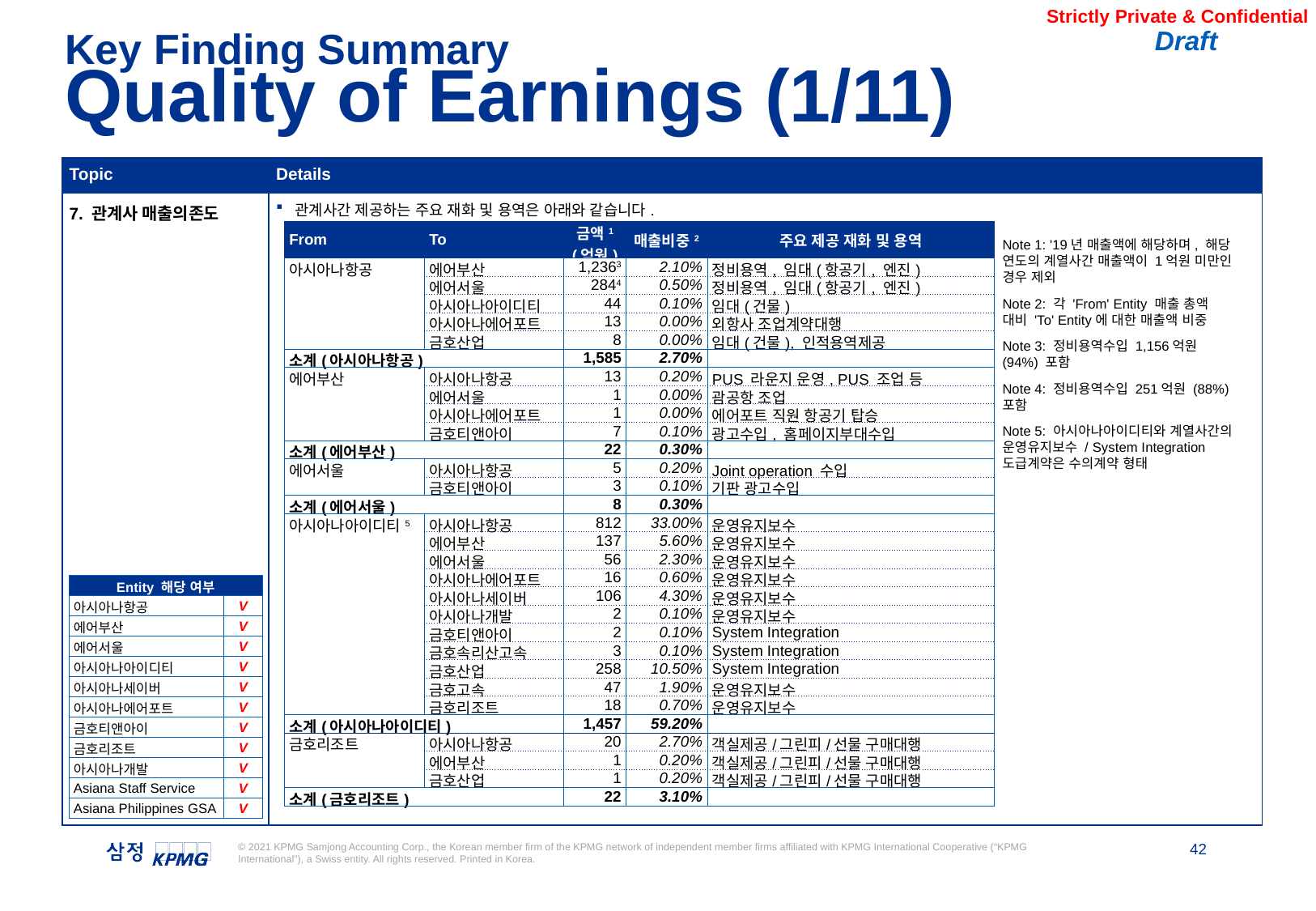

Key Finding Summary
Quality of Earnings (1/11)
| Topic | Details |
| --- | --- |
| 7. 관계사 매출의존도 | 관계사간 제공하는 주요 재화 및 용역은 아래와 같습니다. |
| From | To | 금액1 (억원) | 매출비중2 | 주요 제공 재화 및 용역 |
| --- | --- | --- | --- | --- |
| 아시아나항공 | 에어부산 | 1,2363 | 2.10% | 정비용역, 임대(항공기, 엔진) |
|  | 에어서울 | 2844 | 0.50% | 정비용역, 임대(항공기, 엔진) |
|  | 아시아나아이디티 | 44 | 0.10% | 임대(건물) |
|  | 아시아나에어포트 | 13 | 0.00% | 외항사 조업계약대행 |
|  | 금호산업 | 8 | 0.00% | 임대(건물), 인적용역제공 |
| 소계(아시아나항공) |  | 1,585 | 2.70% |  |
| 에어부산 | 아시아나항공 | 13 | 0.20% | PUS 라운지 운영, PUS 조업 등 |
|  | 에어서울 | 1 | 0.00% | 괌공항 조업 |
|  | 아시아나에어포트 | 1 | 0.00% | 에어포트 직원 항공기 탑승 |
|  | 금호티앤아이 | 7 | 0.10% | 광고수입, 홈페이지부대수입 |
| 소계(에어부산) |  | 22 | 0.30% |  |
| 에어서울 | 아시아나항공 | 5 | 0.20% | Joint operation 수입 |
|  | 금호티앤아이 | 3 | 0.10% | 기판 광고수입 |
| 소계(에어서울) |  | 8 | 0.30% |  |
| 아시아나아이디티5 | 아시아나항공 | 812 | 33.00% | 운영유지보수 |
|  | 에어부산 | 137 | 5.60% | 운영유지보수 |
|  | 에어서울 | 56 | 2.30% | 운영유지보수 |
|  | 아시아나에어포트 | 16 | 0.60% | 운영유지보수 |
|  | 아시아나세이버 | 106 | 4.30% | 운영유지보수 |
|  | 아시아나개발 | 2 | 0.10% | 운영유지보수 |
|  | 금호티앤아이 | 2 | 0.10% | System Integration |
|  | 금호속리산고속 | 3 | 0.10% | System Integration |
|  | 금호산업 | 258 | 10.50% | System Integration |
|  | 금호고속 | 47 | 1.90% | 운영유지보수 |
|  | 금호리조트 | 18 | 0.70% | 운영유지보수 |
| 소계(아시아나아이디티) |  | 1,457 | 59.20% |  |
| 금호리조트 | 아시아나항공 | 20 | 2.70% | 객실제공/그린피/선물 구매대행 |
|  | 에어부산 | 1 | 0.20% | 객실제공/그린피/선물 구매대행 |
|  | 금호산업 | 1 | 0.20% | 객실제공/그린피/선물 구매대행 |
| 소계(금호리조트) |  | 22 | 3.10% |  |
Note 1: '19년 매출액에 해당하며, 해당 연도의 계열사간 매출액이 1억원 미만인 경우 제외
Note 2: 각 'From' Entity 매출 총액 대비 'To' Entity에 대한 매출액 비중
Note 3: 정비용역수입 1,156억원 (94%) 포함
Note 4: 정비용역수입 251억원 (88%) 포함
Note 5: 아시아나아이디티와 계열사간의 운영유지보수 / System Integration 도급계약은 수의계약 형태

| Entity 해당 여부 |  |
| --- | --- |
| 아시아나항공 | V |
| 에어부산 | V |
| 에어서울 | V |
| 아시아나아이디티 | V |
| 아시아나세이버 | V |
| 아시아나에어포트 | V |
| 금호티앤아이 | V |
| 금호리조트 | V |
| 아시아나개발 | V |
| Asiana Staff Service | V |
| Asiana Philippines GSA | V |